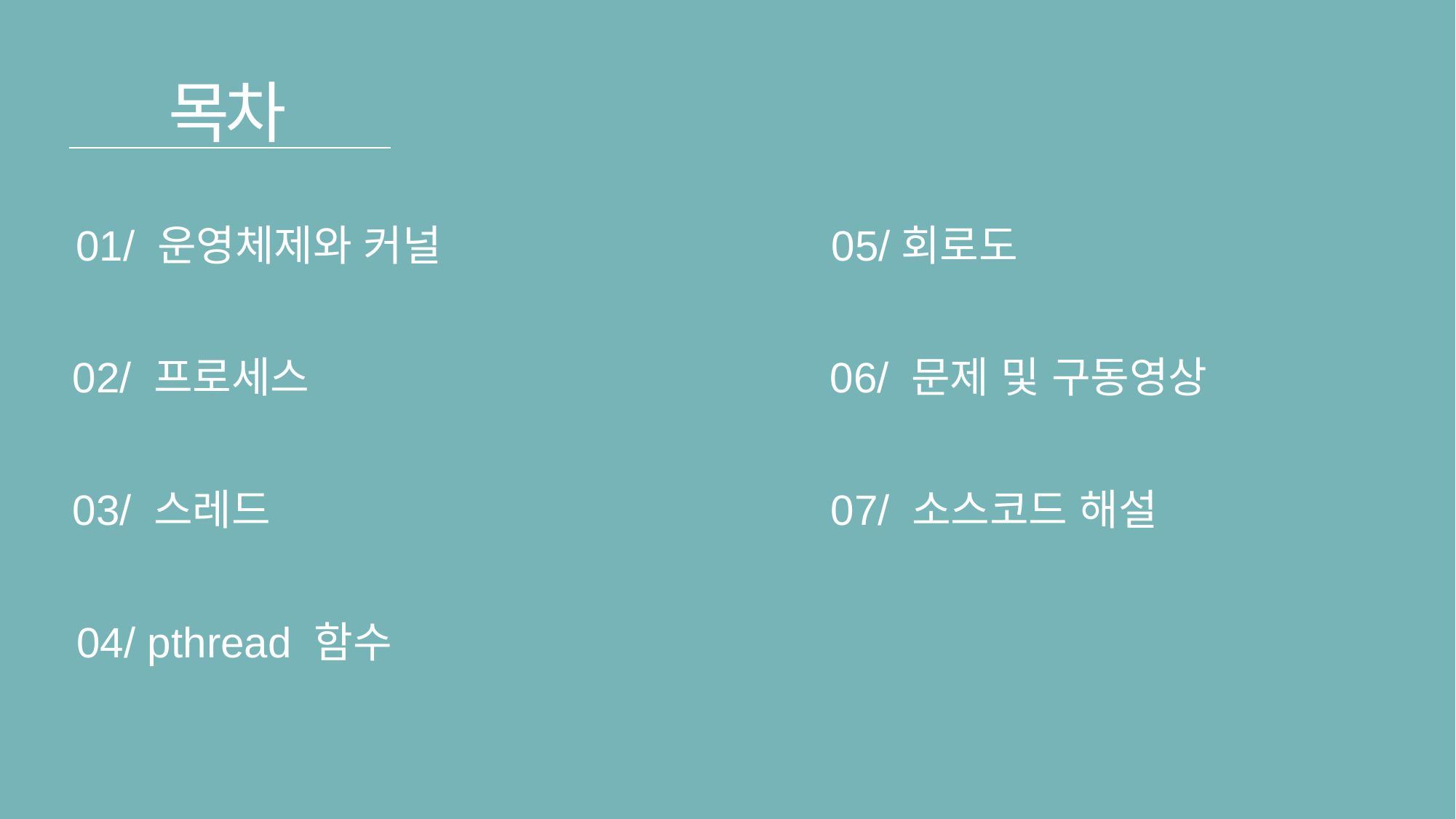

목차
01/ 운영체제와 커널

05/회로도
06/ 문제 및 구동영상

02/ 프로세스

07/ 소스코드 해설

03/ 스레드

04/ pthread 함수